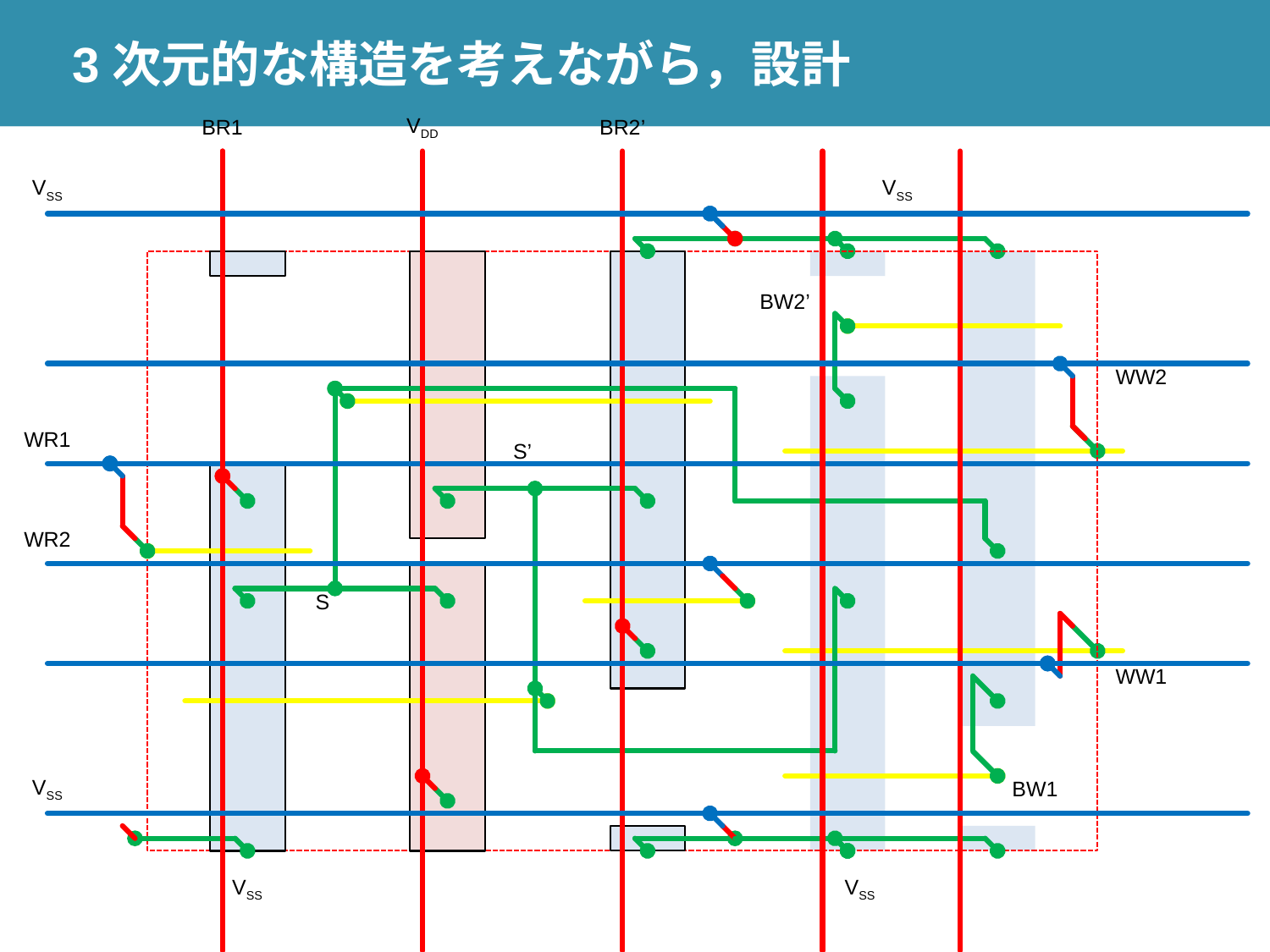

# 3次元的な構造を考えながら，設計

BR1
VDD
BR2’
VSS
VSS

BW2’

WW2
WR1

S’

WR2

S

WW1

VSS
BW1

VSS
VSS